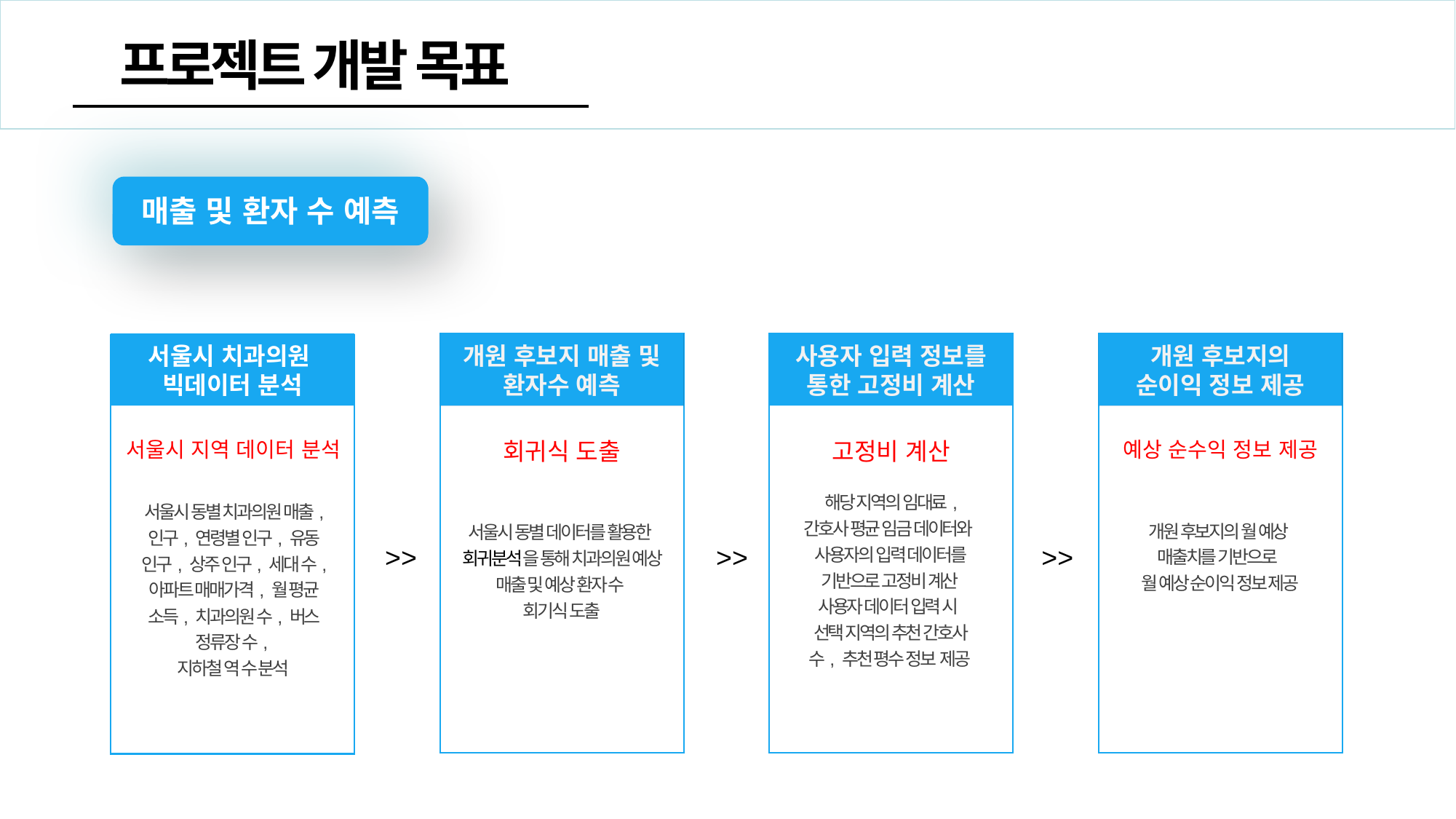

프로젝트 개발 목표

매출 및 환자 수 예측
매출 및 환자 수 예측
서울시 치과의원
빅데이터 분석
개원 후보지 매출 및
환자수 예측

사용자 입력 정보를
통한 고정비 계산

개원 후보지의
순이익 정보 제공

서울시 지역 데이터 분석
회귀식 도출
고정비 계산
예상 순수익 정보 제공
해당 지역의 임대료, 간호사 평균 임금 데이터와
사용자의 입력 데이터를 기반으로 고정비 계산
사용자 데이터 입력 시
선택 지역의 추천 간호사 수, 추천 평수 정보  제공

서울시 동별 치과의원 매출, 인구, 연령별 인구, 유동 인구, 상주 인구, 세대 수, 아파트 매매가격, 월 평균 소득, 치과의원 수, 버스 정류장 수,
지하철 역 수 분석
개원 후보지의 월 예상
매출치를 기반으로
월 예상 순이익 정보 제공
서울시 동별 데이터를 활용한
회귀분석을 통해 치과의원 예상 매출 및 예상 환자 수
회기식 도출
>>
>>
>>